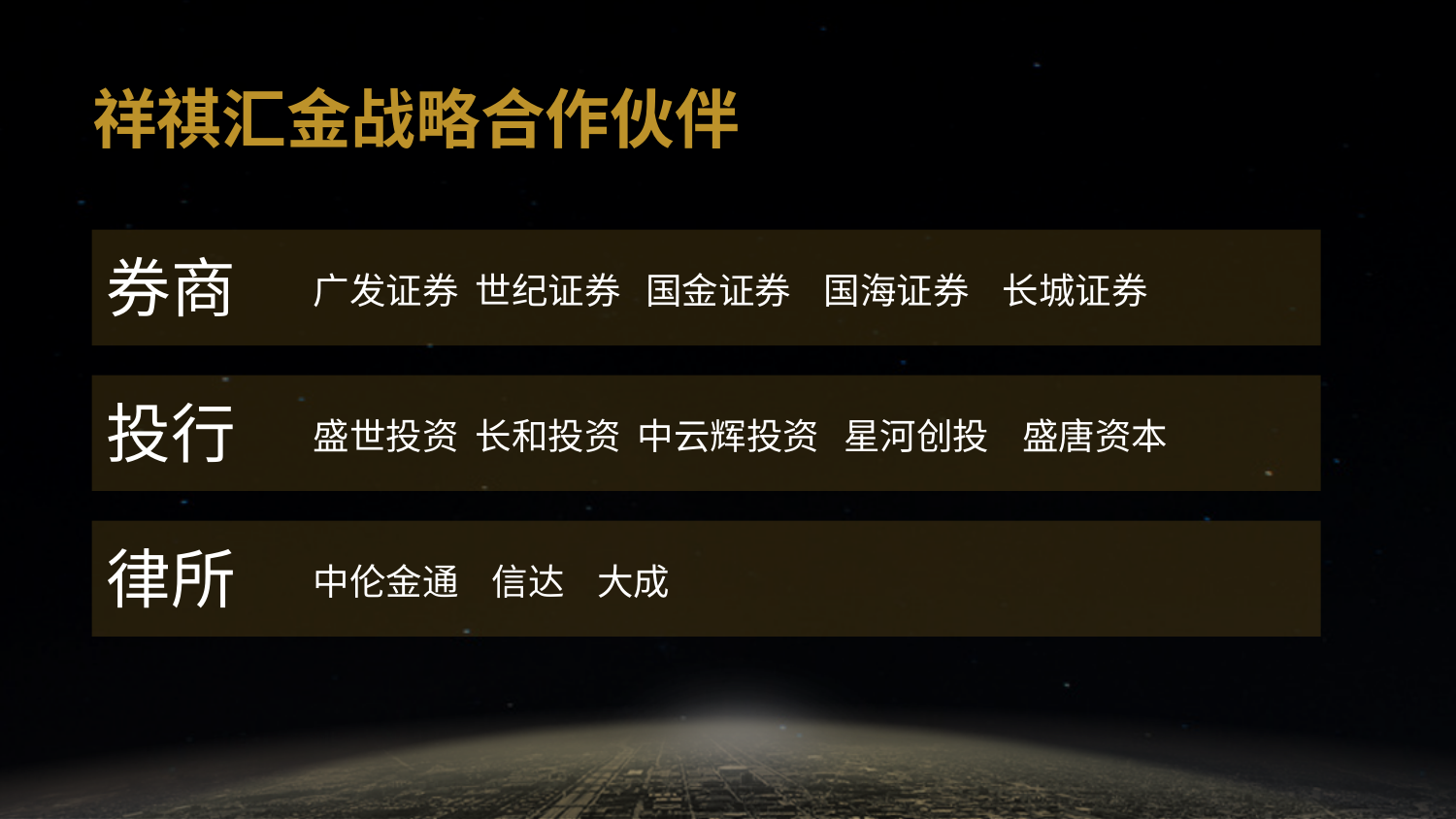

祥祺汇金战略合作伙伴
券商
广发证券  世纪证券   国金证券    国海证券    长城证券
投行
盛世投资  长和投资  中云辉投资   星河创投    盛唐资本
律所
中伦金通    信达    大成